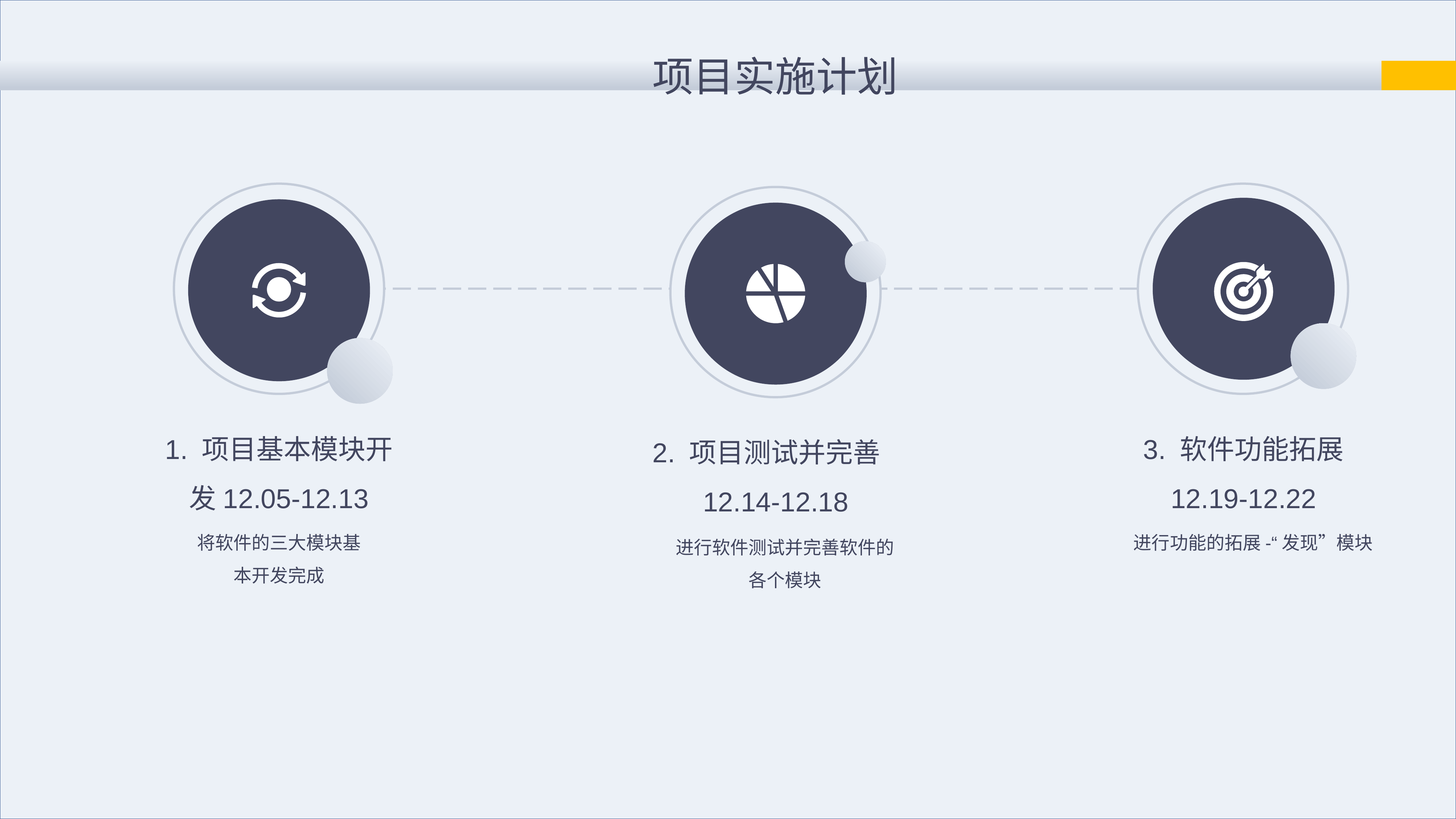

项目实施计划

1. 项目基本模块开发12.05-12.13
3. 软件功能拓展
12.19-12.22
2. 项目测试并完善   12.14-12.18
将软件的三大模块基本开发完成
进行功能的拓展-“发现”模块
进行软件测试并完善软件的各个模块